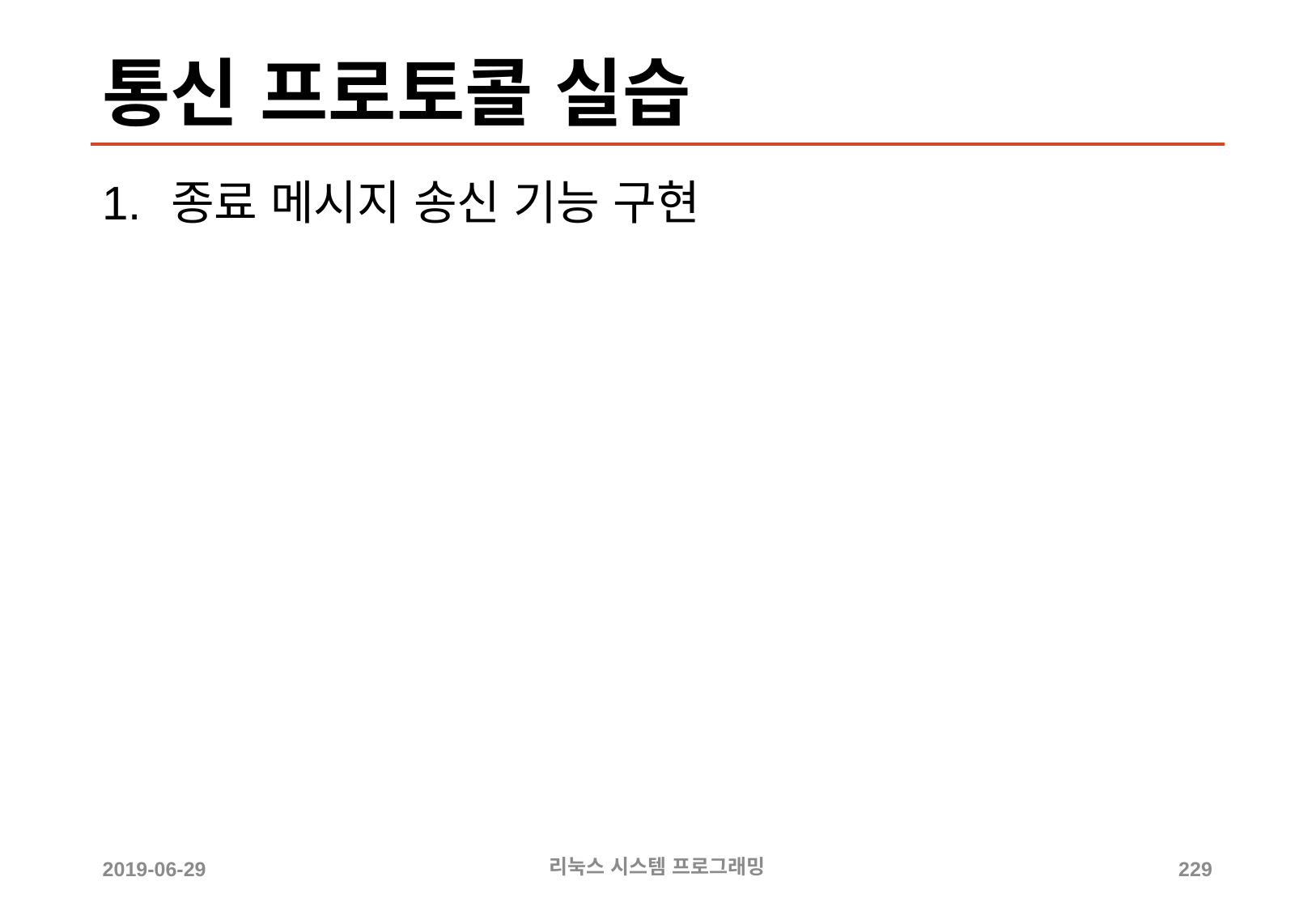

# 통신 프로토콜 실습
종료 메시지 송신 기능 구현
2019-06-29
리눅스 시스템 프로그래밍
229